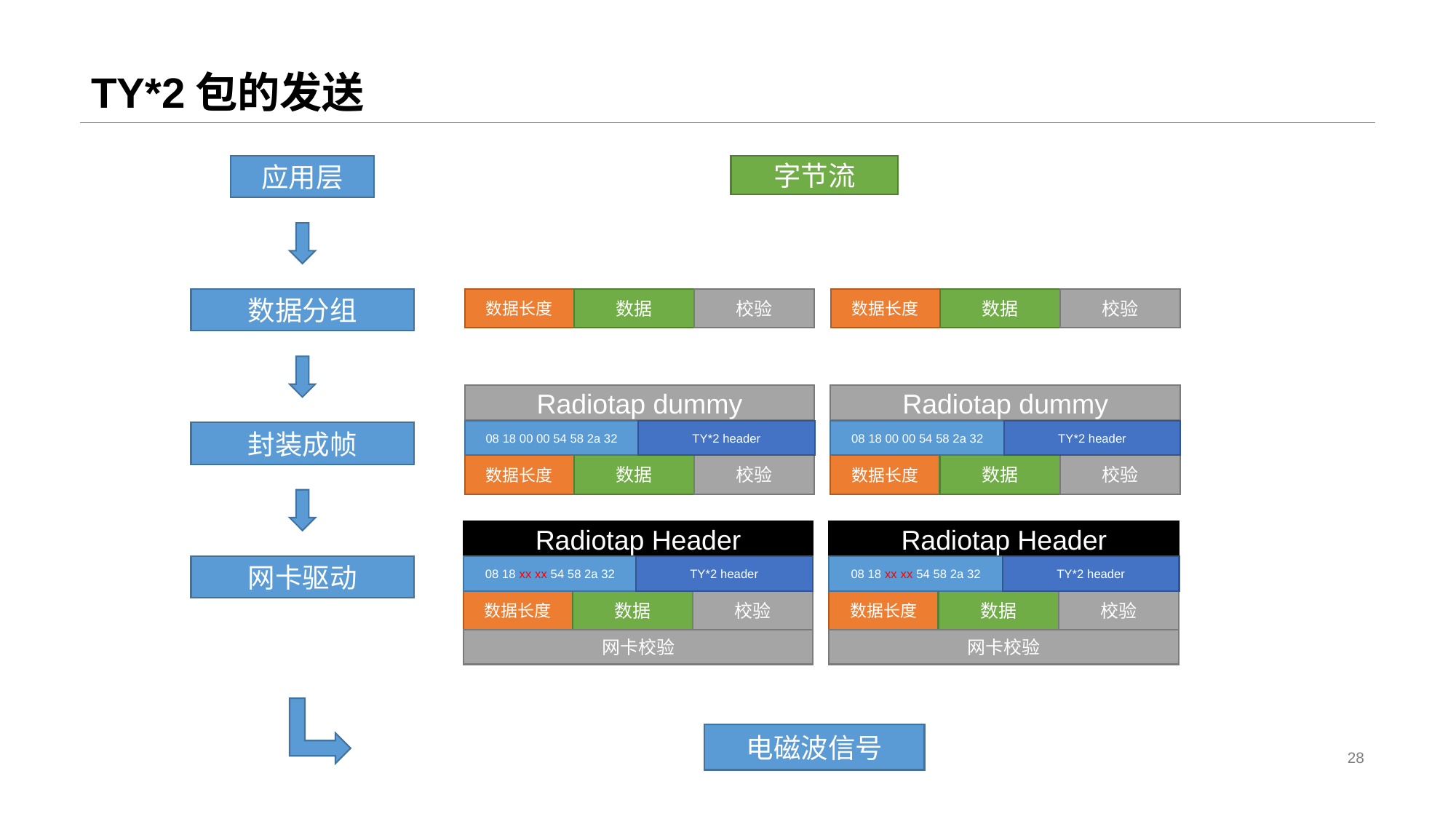

# TY*2包的发送
应用层
字节流

数据分组
数据长度
数据
校验
数据长度
数据
校验

Radiotap dummy
Radiotap dummy
TY*2 header
TY*2 header
08 18 00 00 54 58 2a 32
08 18 00 00 54 58 2a 32
封装成帧
数据长度
数据
校验
数据长度
数据
校验

Radiotap Header
Radiotap Header
网卡驱动
TY*2 header
TY*2 header
08 18 xx xx 54 58 2a 32
08 18 xx xx 54 58 2a 32
数据长度
数据
校验
数据长度
数据
校验
网卡校验
网卡校验

电磁波信号

28